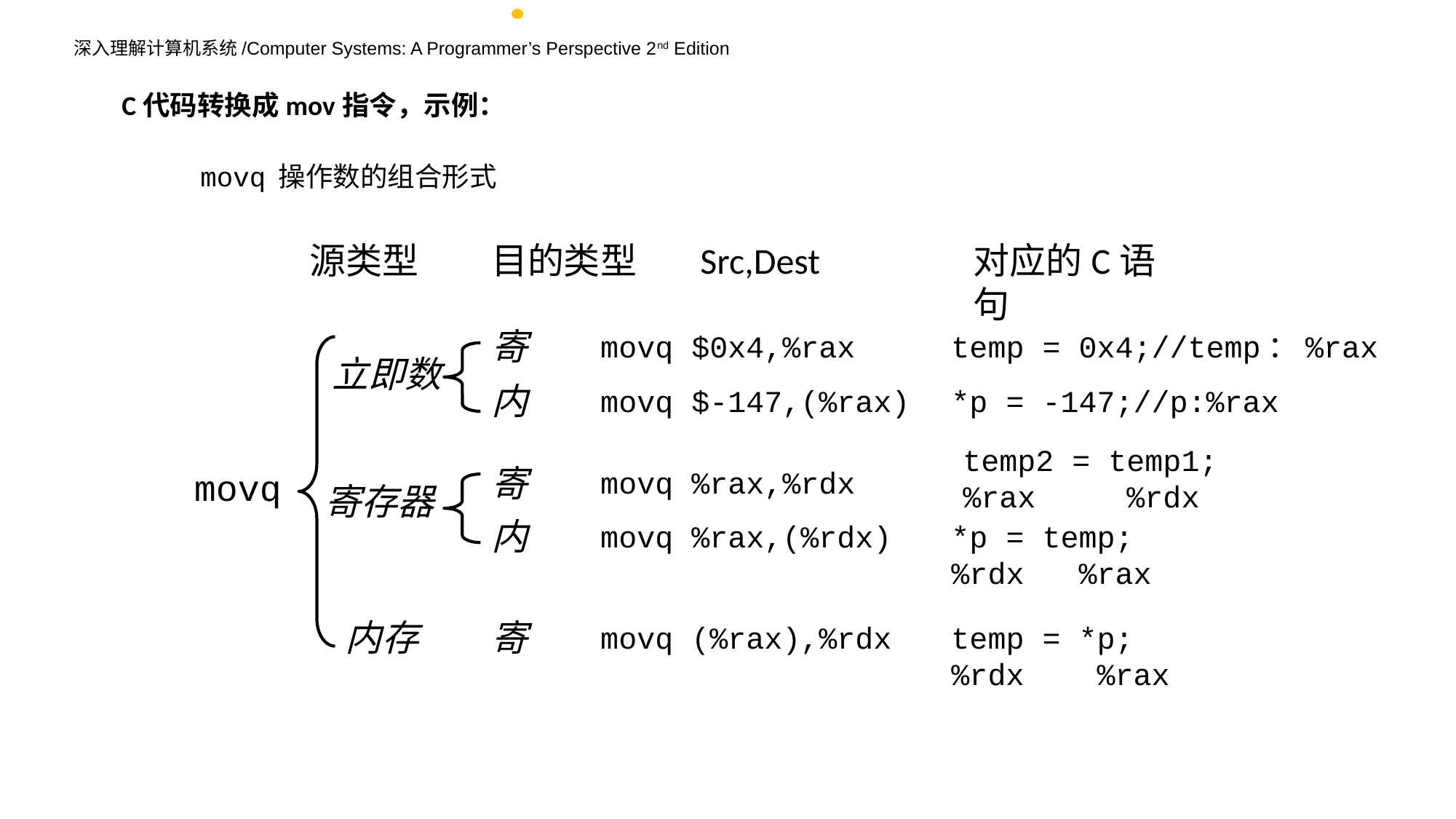

C代码转换成mov指令，示例：
movq 操作数的组合形式
源类型
目的类型
Src,Dest
对应的C语句
寄
movq $0x4,%rax
temp = 0x4;//temp：%rax

立即数
内
movq $-147,(%rax)
*p = -147;//p:%rax
temp2 = temp1;
%rax     %rdx
寄
movq %rax,%rdx
movq
寄存器

内
movq %rax,(%rdx)
*p = temp;
%rdx   %rax
内存
寄
movq (%rax),%rdx
temp = *p;
%rdx    %rax